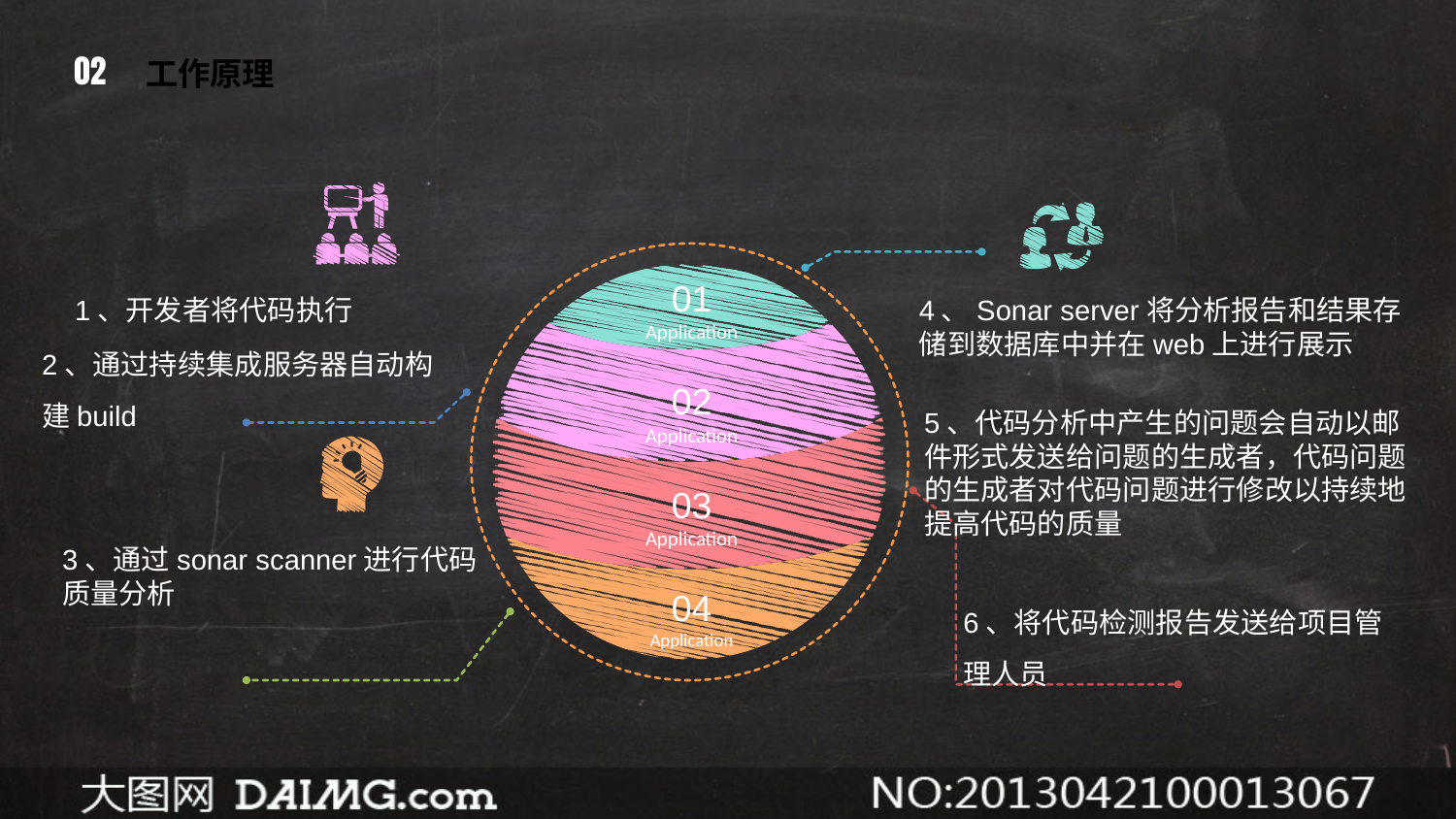

02
工作原理

01
Application

02
Application

03
Application

04
Application
1、开发者将代码执行
4、Sonar server将分析报告和结果存储到数据库中并在web上进行展示
2、通过持续集成服务器自动构建build

5、代码分析中产生的问题会自动以邮件形式发送给问题的生成者，代码问题的生成者对代码问题进行修改以持续地提高代码的质量

3、通过sonar scanner进行代码质量分析
6、将代码检测报告发送给项目管理人员